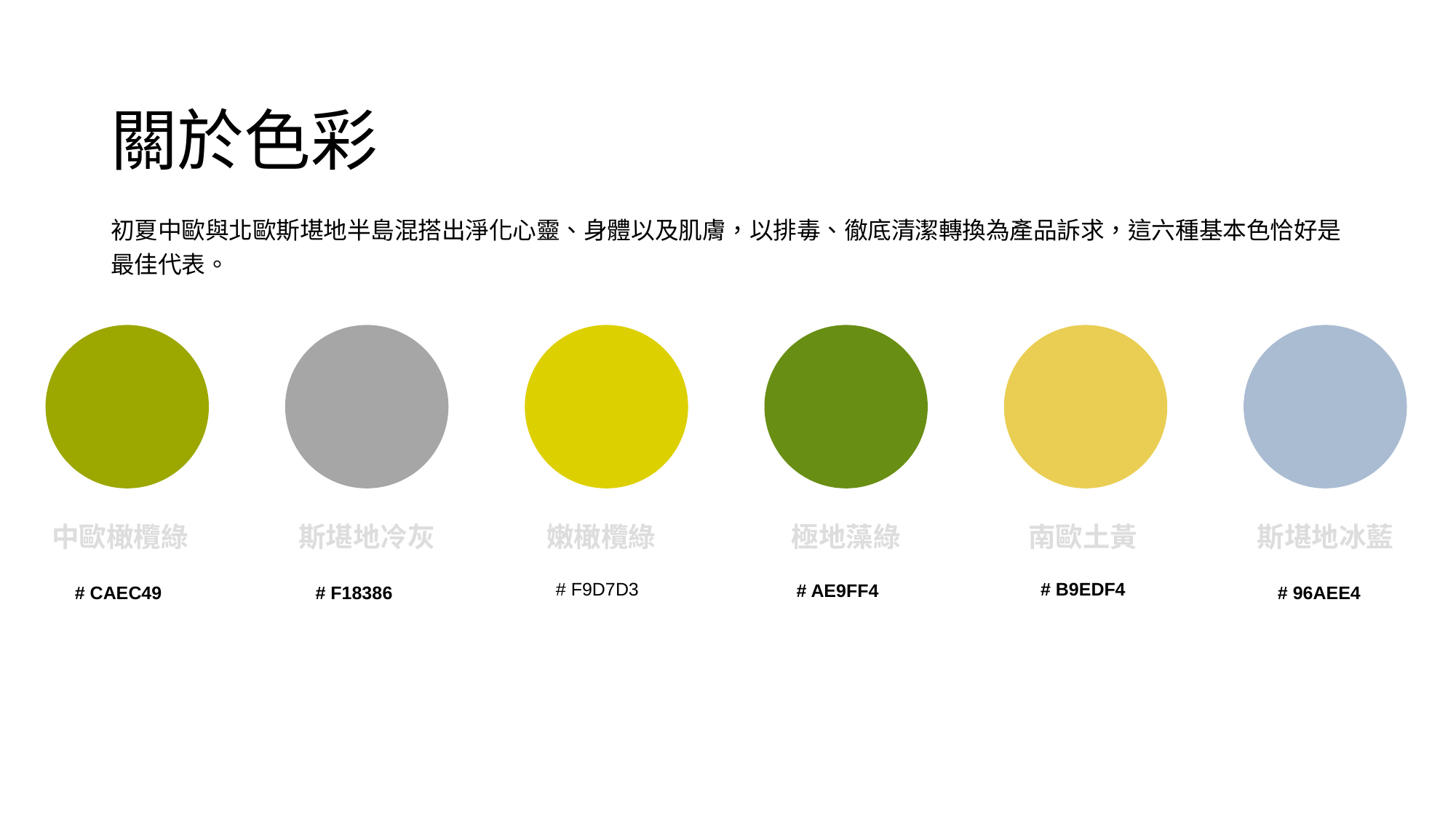

關於色彩
初夏中歐與北歐斯堪地半島混搭出淨化心靈、身體以及肌膚，以排毒、徹底清潔轉換為產品訴求，這六種基本色恰好是最佳代表。

中歐橄欖綠
斯堪地冷灰
嫩橄欖綠
極地藻綠
南歐土黃
斯堪地冰藍
# F9D7D3
# B9EDF4
# AE9FF4
# CAEC49
# F18386
# 96AEE4